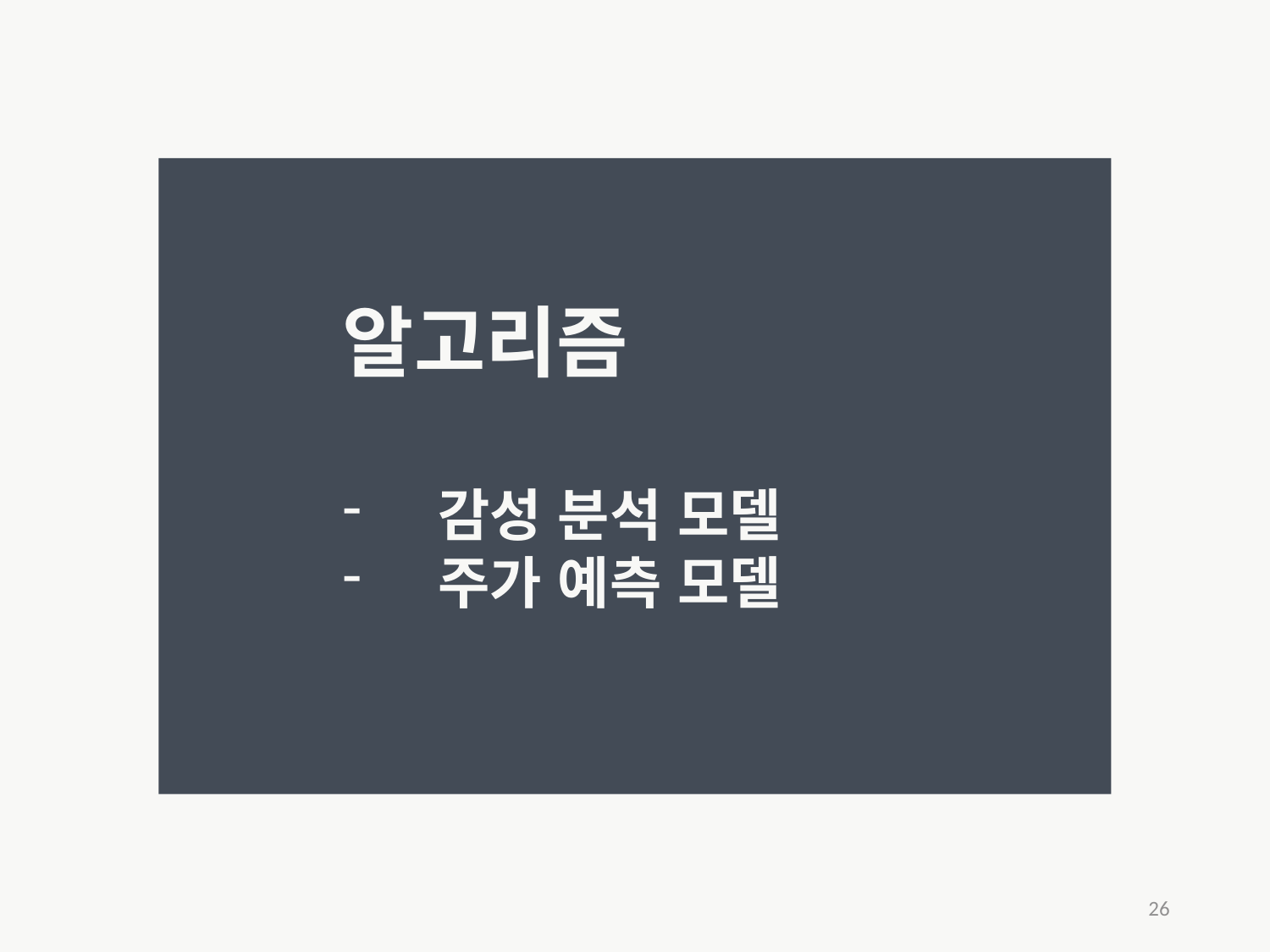

알고리즘

감성 분석 모델
주가 예측 모델
26